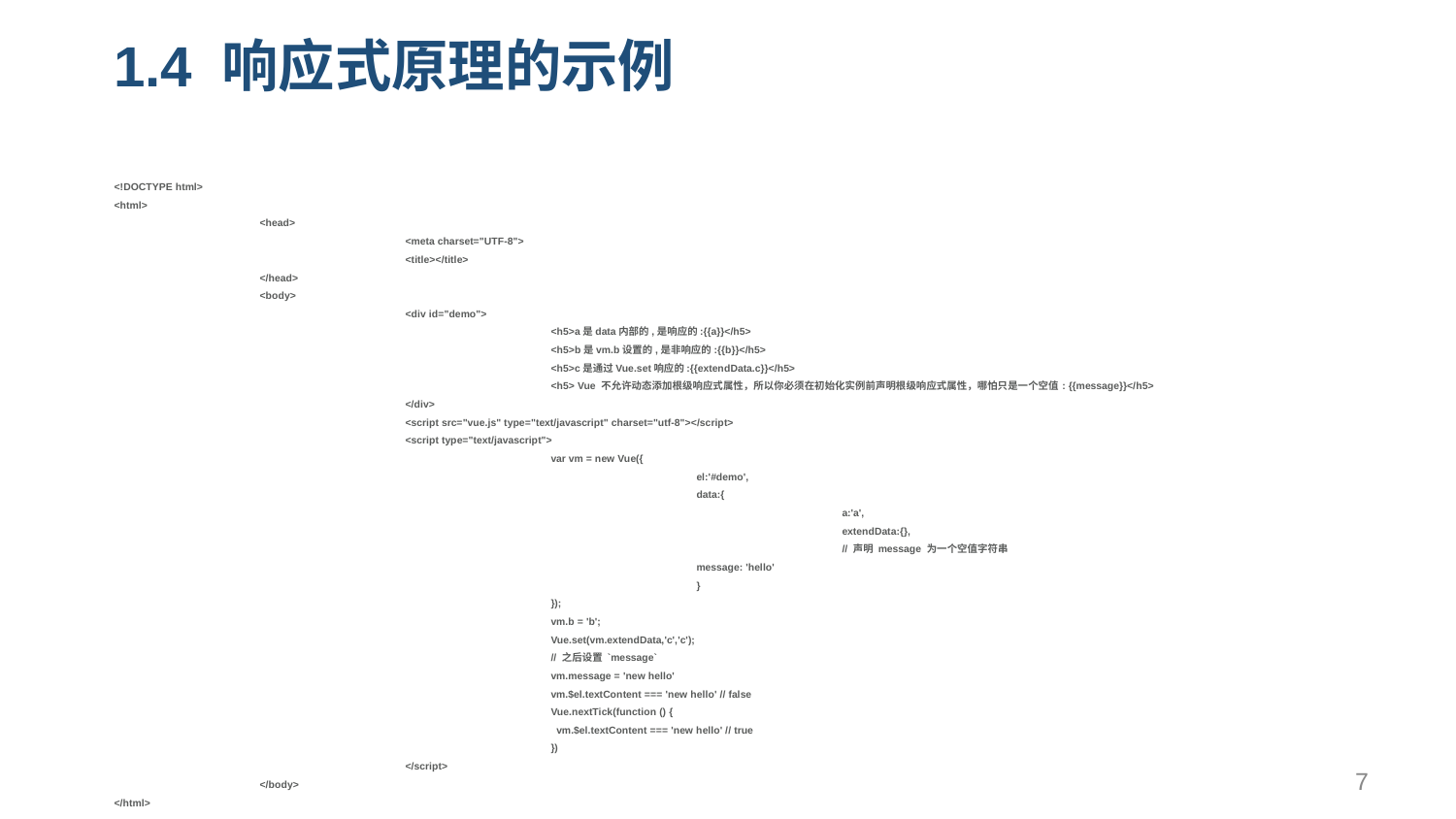

# 1.4 响应式原理的示例
<!DOCTYPE html>
<html>
	<head>
		<meta charset="UTF-8">
		<title></title>
	</head>
	<body>
		<div id="demo">
			<h5>a是data内部的,是响应的:{{a}}</h5>
			<h5>b是vm.b设置的,是非响应的:{{b}}</h5>
			<h5>c是通过Vue.set响应的:{{extendData.c}}</h5>
			<h5> Vue 不允许动态添加根级响应式属性，所以你必须在初始化实例前声明根级响应式属性，哪怕只是一个空值: {{message}}</h5>
		</div>
		<script src="vue.js" type="text/javascript" charset="utf-8"></script>
		<script type="text/javascript">
			var vm = new Vue({
				el:'#demo',
				data:{
					a:'a',
					extendData:{},
					// 声明 message 为一个空值字符串
    				message: 'hello'
				}
			});
			vm.b = 'b';
			Vue.set(vm.extendData,'c','c');
			// 之后设置 `message`
			vm.message = 'new hello'
			vm.$el.textContent === 'new hello' // false
			Vue.nextTick(function () {
			  vm.$el.textContent === 'new hello' // true
			})
		</script>
	</body>
</html>
7